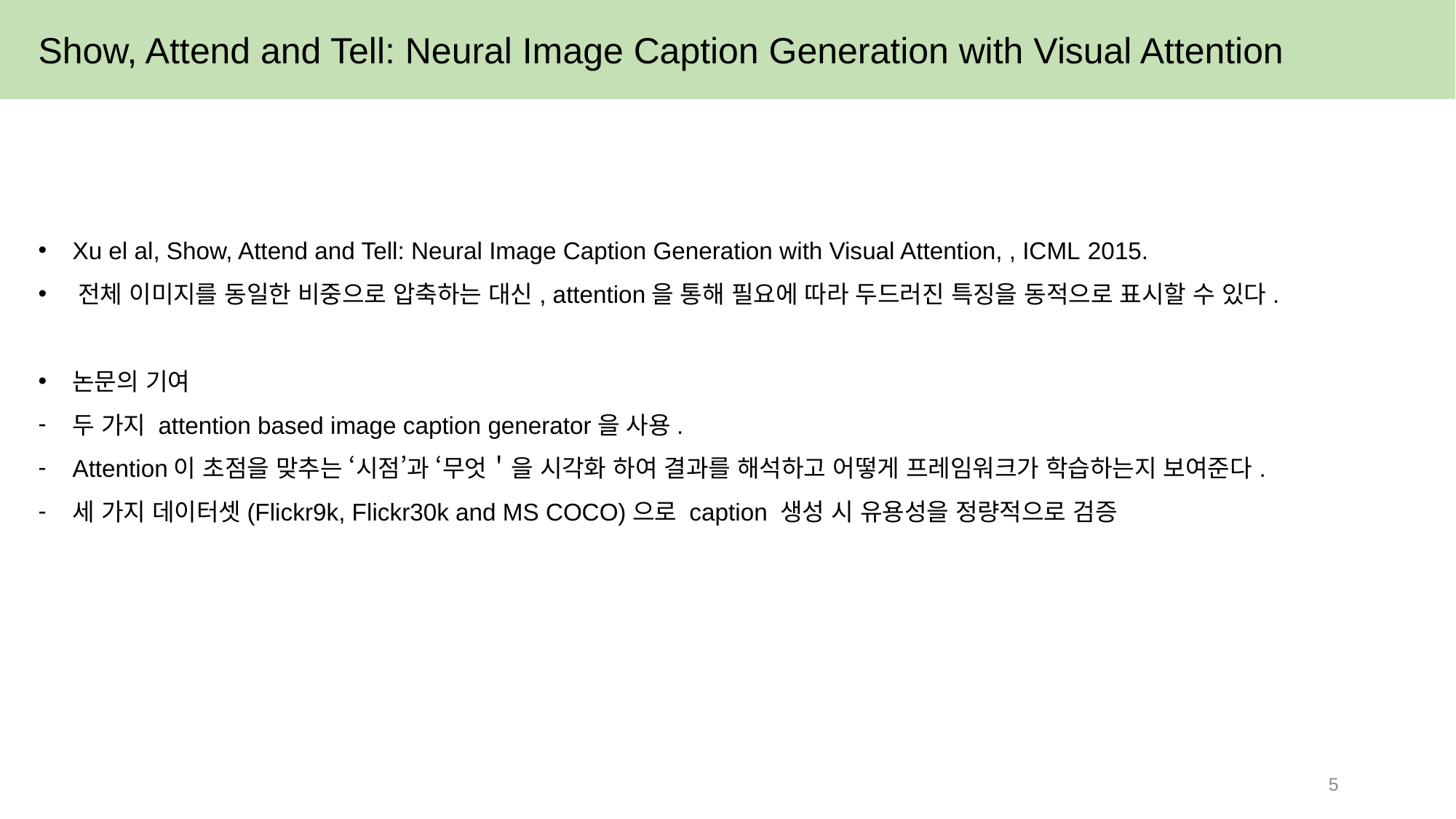

Show, Attend and Tell: Neural Image Caption Generation with Visual Attention

﻿Xu el al, Show, Attend and Tell: Neural Image Caption Generation with Visual Attention, , ICML 2015.
﻿전체 이미지를 동일한 비중으로 압축하는 대신, attention을 통해 필요에 따라 두드러진 특징을 동적으로 표시할 수 있다.

논문의 기여
두 가지 attention based image caption generator을 사용.
Attention이 초점을 맞추는 ‘시점’과 ‘무엇＇을 시각화 하여 결과를 해석하고 어떻게 프레임워크가 학습하는지 보여준다.
세 가지 데이터셋(Flickr9k, Flickr30k and MS COCO)으로 caption 생성 시 유용성을 정량적으로 검증
5